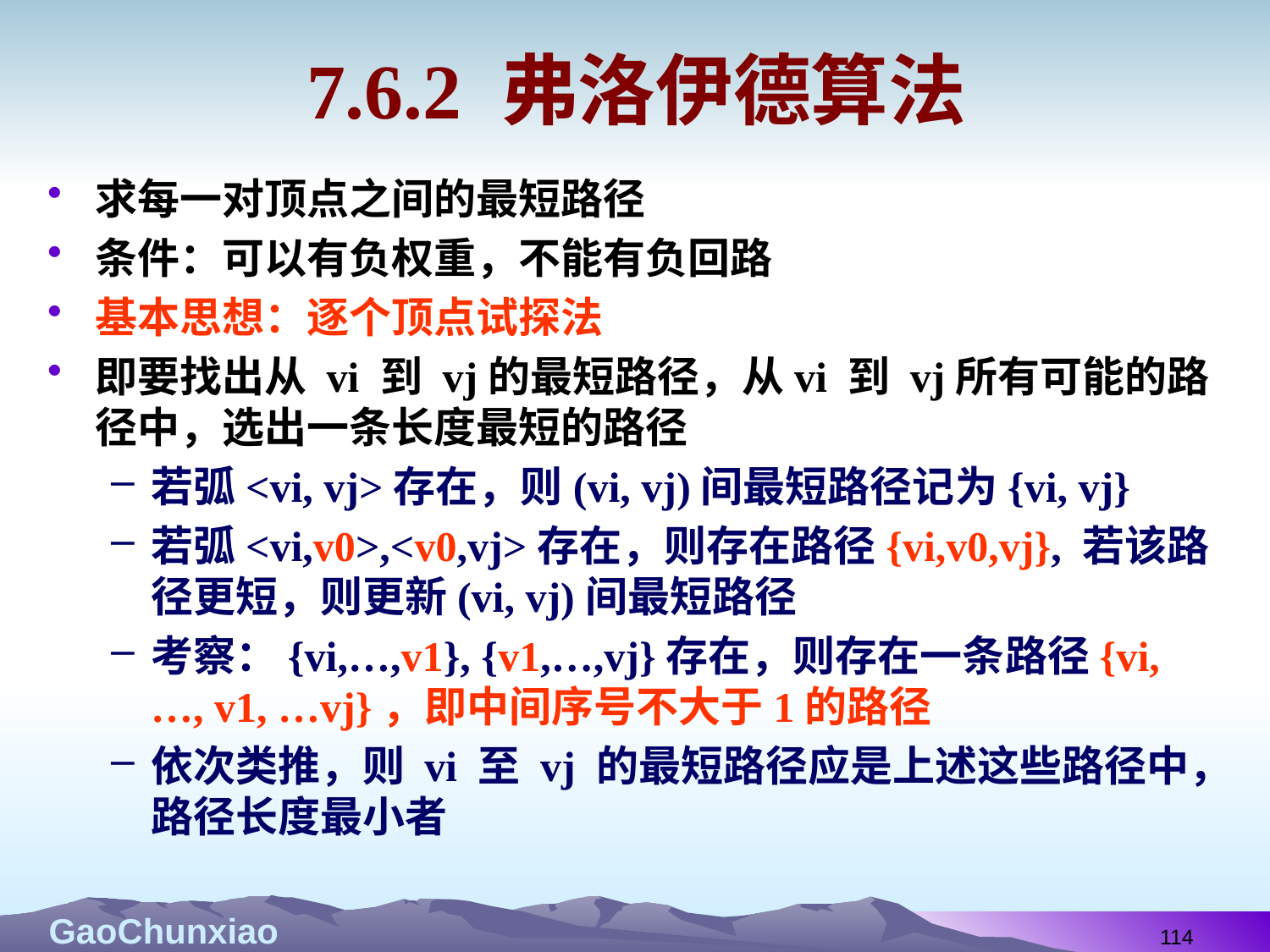

# 7.6.2 弗洛伊德算法
求每一对顶点之间的最短路径
条件：可以有负权重，不能有负回路
基本思想：逐个顶点试探法
即要找出从 vi 到 vj的最短路径，从vi 到 vj所有可能的路径中，选出一条长度最短的路径
若弧<vi, vj>存在，则(vi, vj)间最短路径记为{vi, vj}
若弧<vi,v0>,<v0,vj>存在，则存在路径{vi,v0,vj}, 若该路径更短，则更新(vi, vj)间最短路径
考察：{vi,…,v1}, {v1,…,vj}存在，则存在一条路径{vi, …, v1, …vj}，即中间序号不大于1的路径
依次类推，则 vi 至 vj 的最短路径应是上述这些路径中，路径长度最小者
114